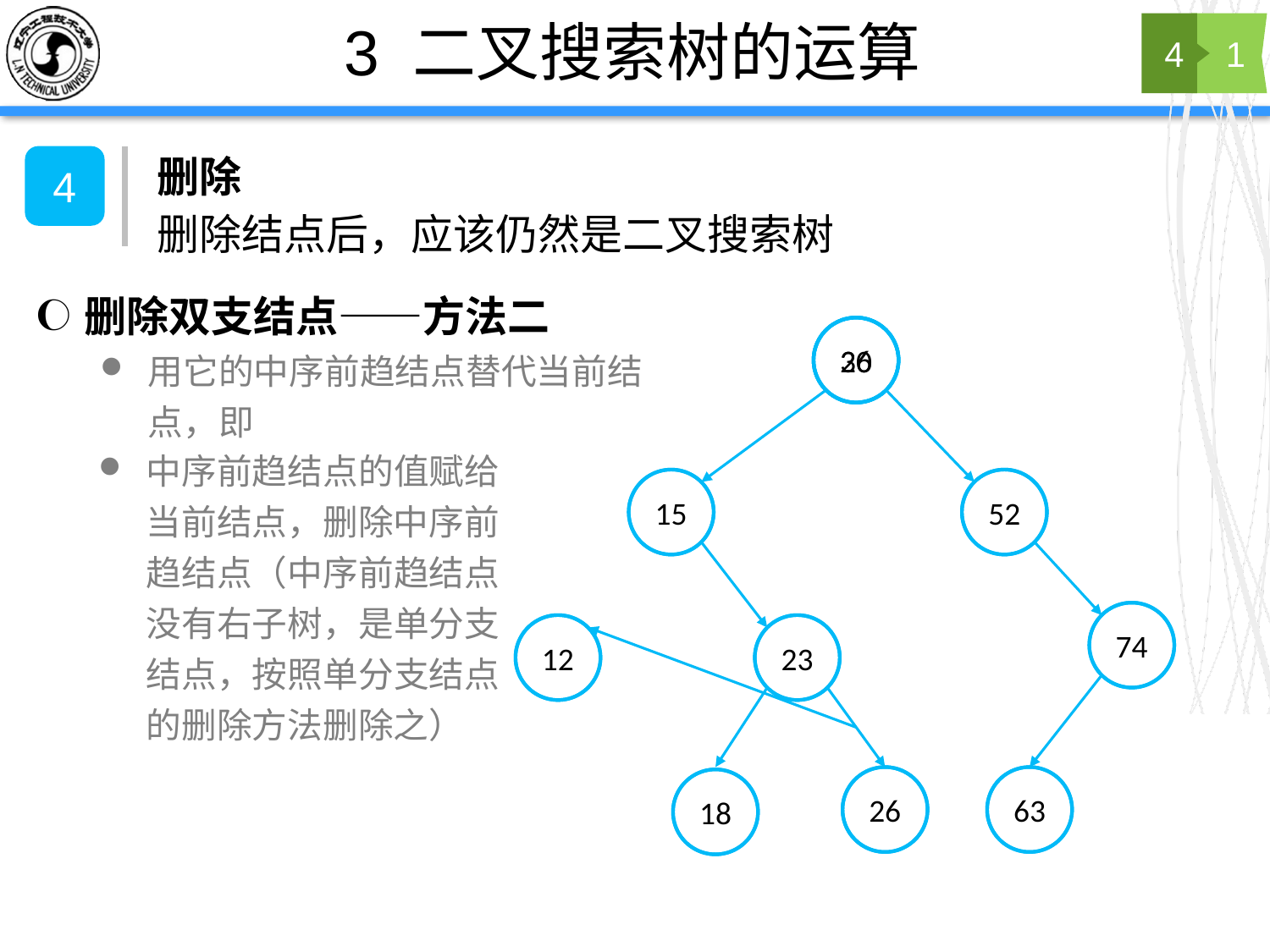

# 3 二叉搜索树的运算
4
1
删除
4
删除结点后，应该仍然是二叉搜索树
删除双支结点——方法二
用它的中序前趋结点替代当前结点，即
30
26
中序前趋结点的值赋给当前结点，删除中序前趋结点（中序前趋结点没有右子树，是单分支结点，按照单分支结点的删除方法删除之）
15
52
74
63
12
23
26
18